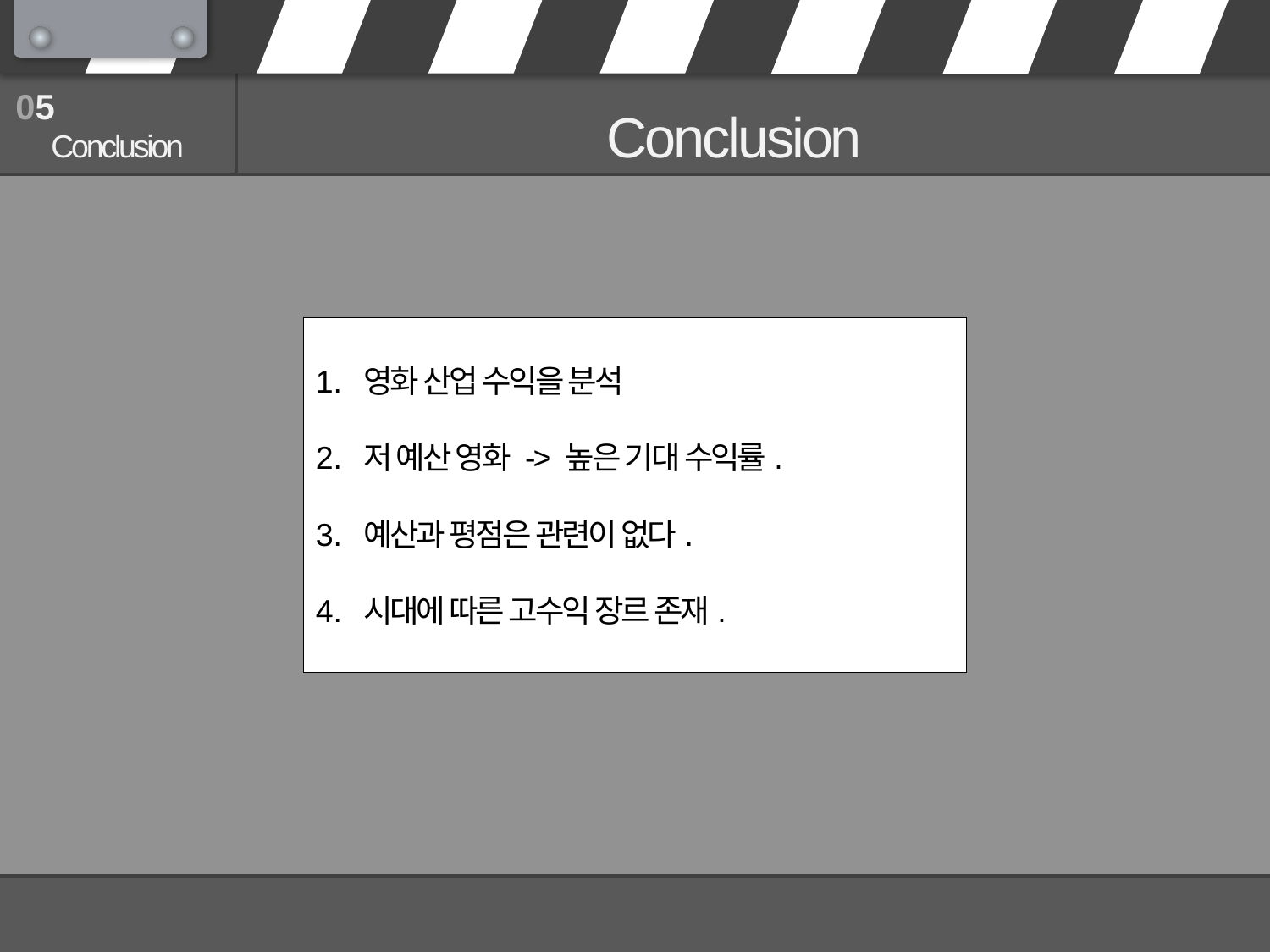

05
Conclusion
Conclusion

영화 산업 수익을 분석

저 예산 영화 -> 높은 기대 수익률.

예산과 평점은 관련이 없다.

시대에 따른 고수익 장르 존재.